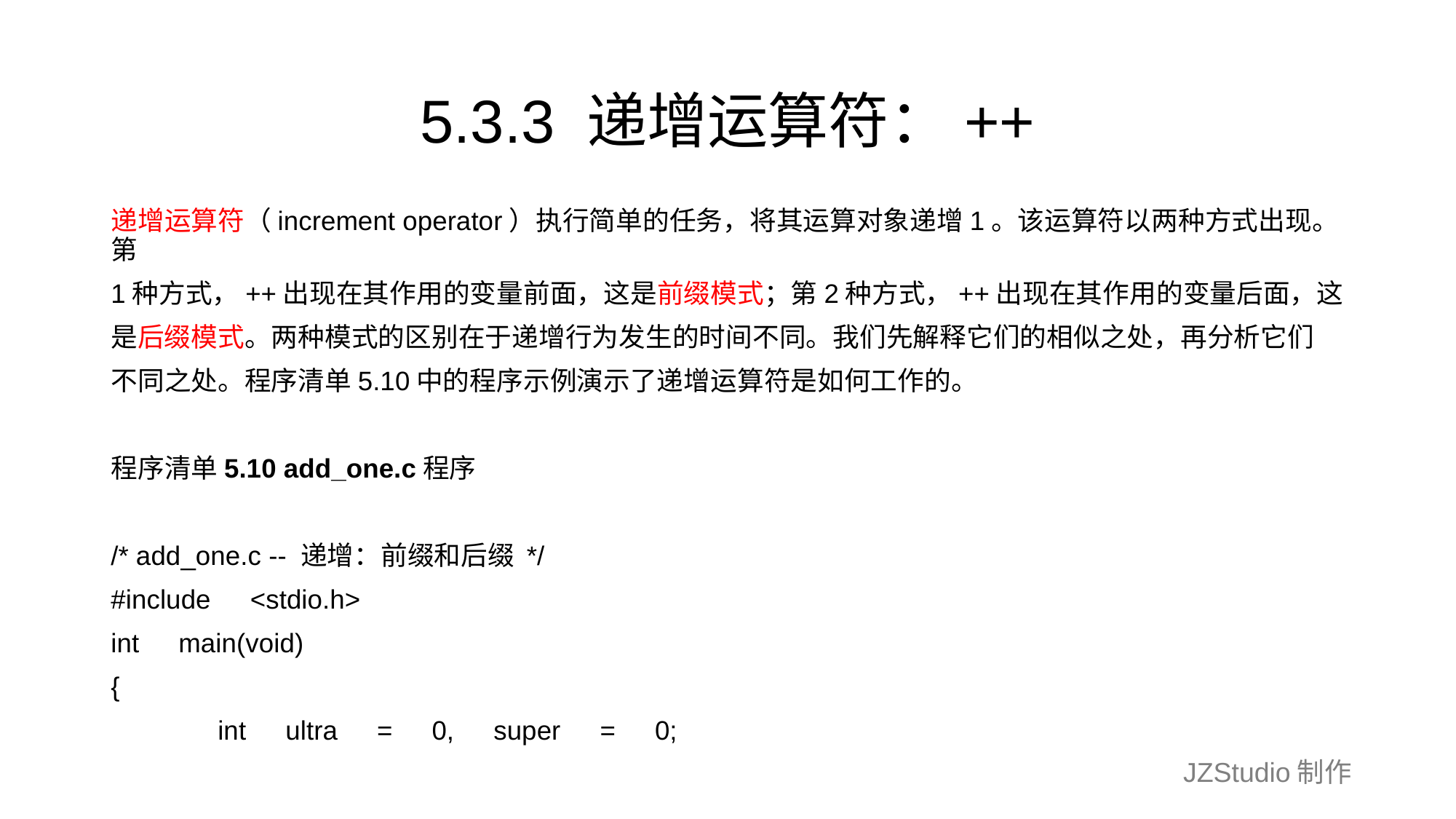

# 5.3.3 递增运算符：++
递增运算符（increment operator）执行简单的任务，将其运算对象递增1。该运算符以两种方式出现。第
1种方式，++出现在其作用的变量前面，这是前缀模式；第2种方式，++出现在其作用的变量后面，这
是后缀模式。两种模式的区别在于递增行为发生的时间不同。我们先解释它们的相似之处，再分析它们
不同之处。程序清单5.10中的程序示例演示了递增运算符是如何工作的。

程序清单5.10 add_one.c程序

/* add_one.c -- 递增：前缀和后缀 */
#include　<stdio.h>
int　main(void)
{
	int　ultra　=　0,　super　=　0;